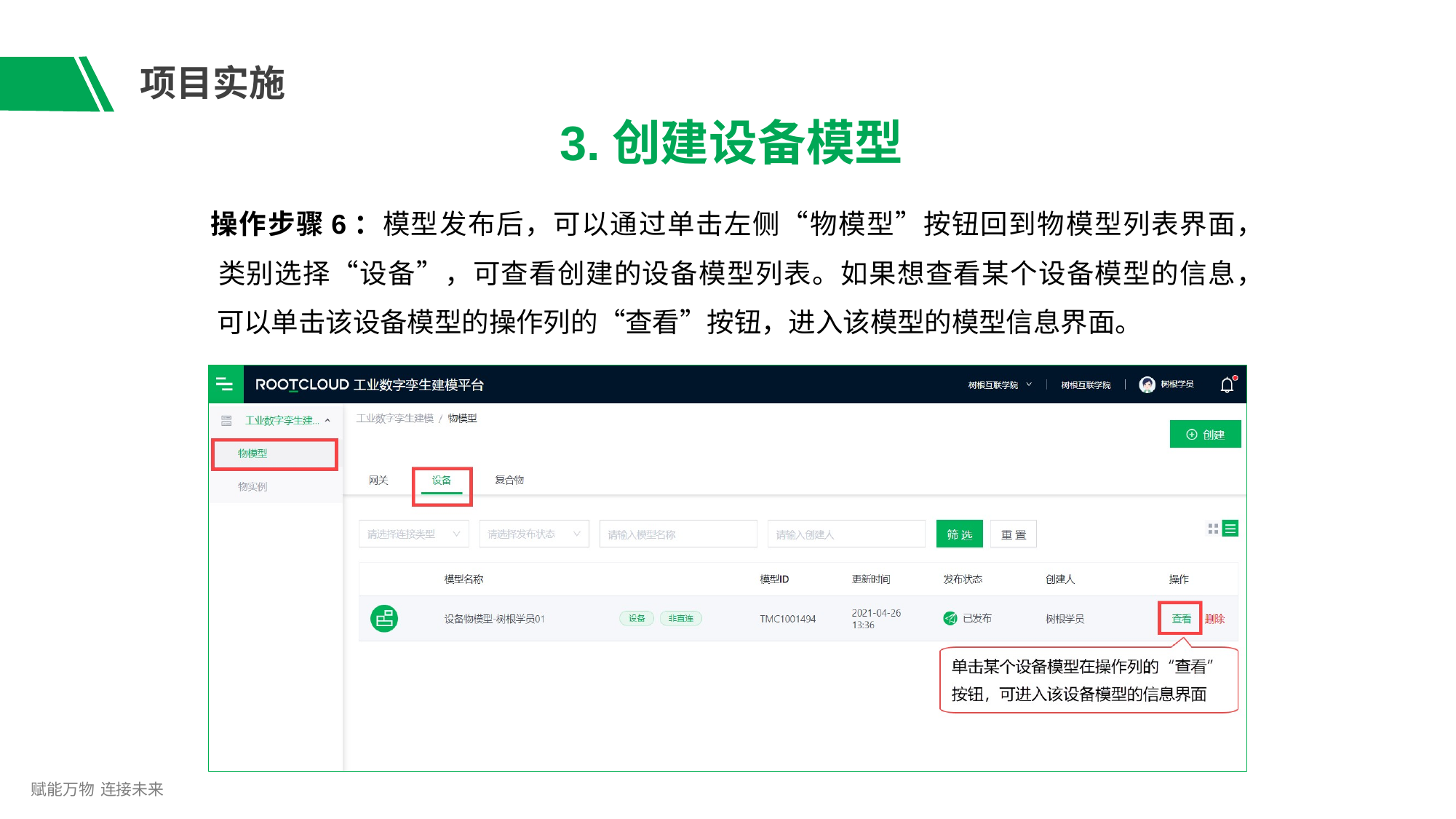

# 项目实施
3.创建设备模型
操作步骤6：模型发布后，可以通过单击左侧“物模型”按钮回到物模型列表界面， 类别选择“设备”，可查看创建的设备模型列表。如果想查看某个设备模型的信息， 可以单击该设备模型的操作列的“查看”按钮，进入该模型的模型信息界面。

赋能万物 连接未来